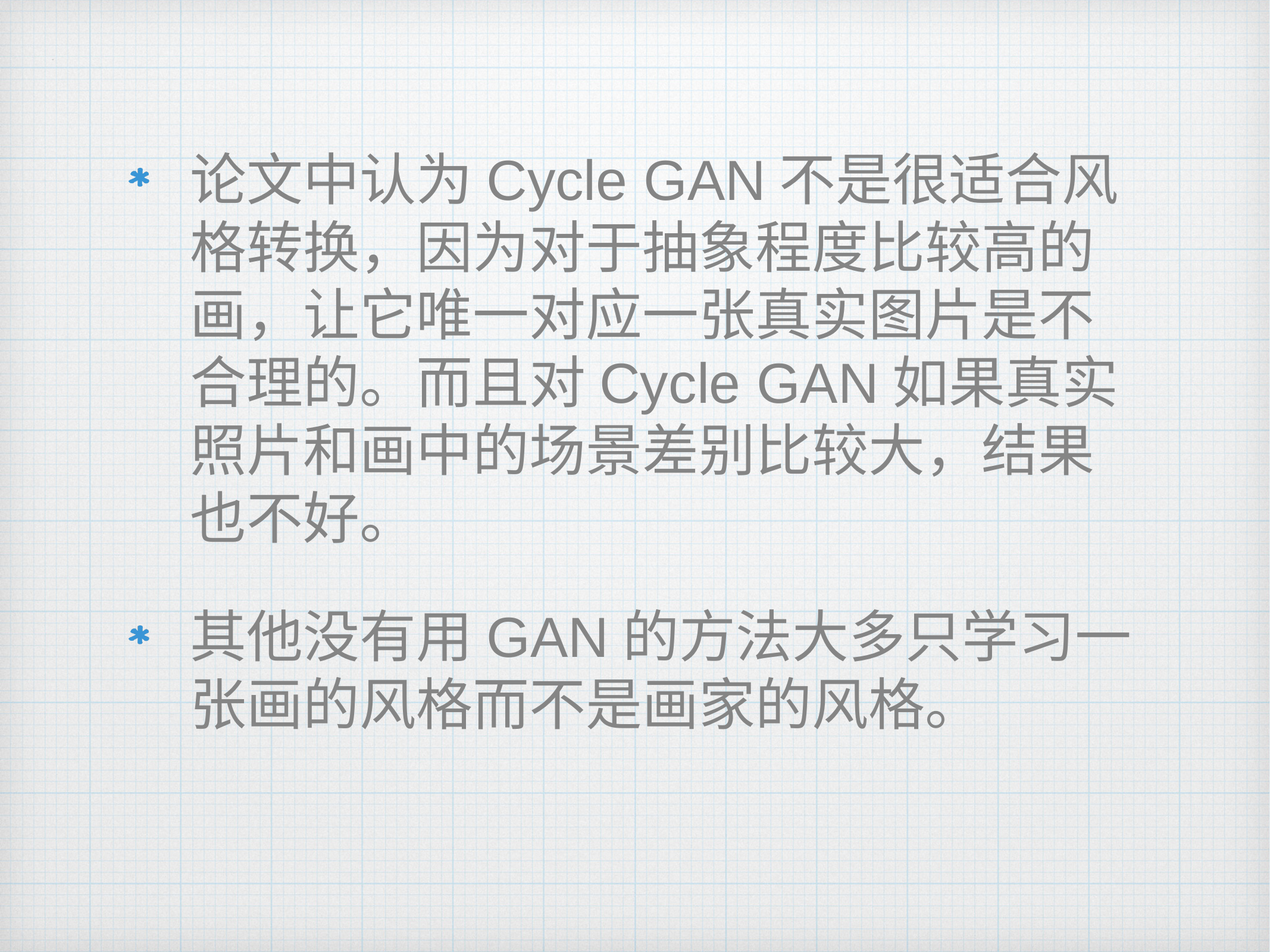

论文中认为Cycle GAN不是很适合风格转换，因为对于抽象程度比较高的画，让它唯一对应一张真实图片是不合理的。而且对Cycle GAN如果真实照片和画中的场景差别比较大，结果也不好。
其他没有用GAN的方法大多只学习一张画的风格而不是画家的风格。